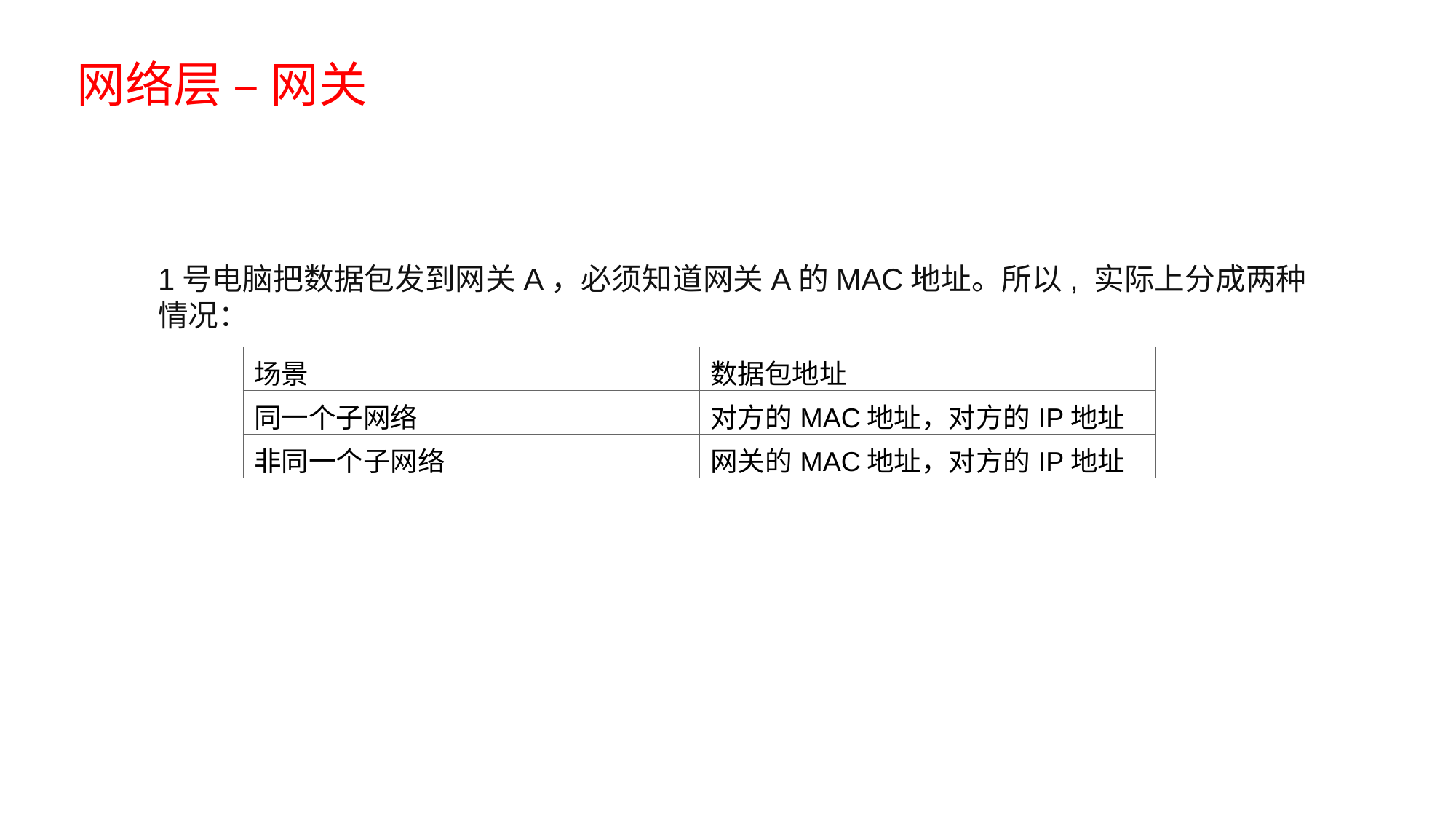

网络层 – 网关
1号电脑把数据包发到网关A，必须知道网关A的MAC地址。所以, 实际上分成两种情况：
| 场景 | 数据包地址 |
| --- | --- |
| 同一个子网络 | 对方的MAC地址，对方的IP地址 |
| 非同一个子网络 | 网关的MAC地址，对方的IP地址 |